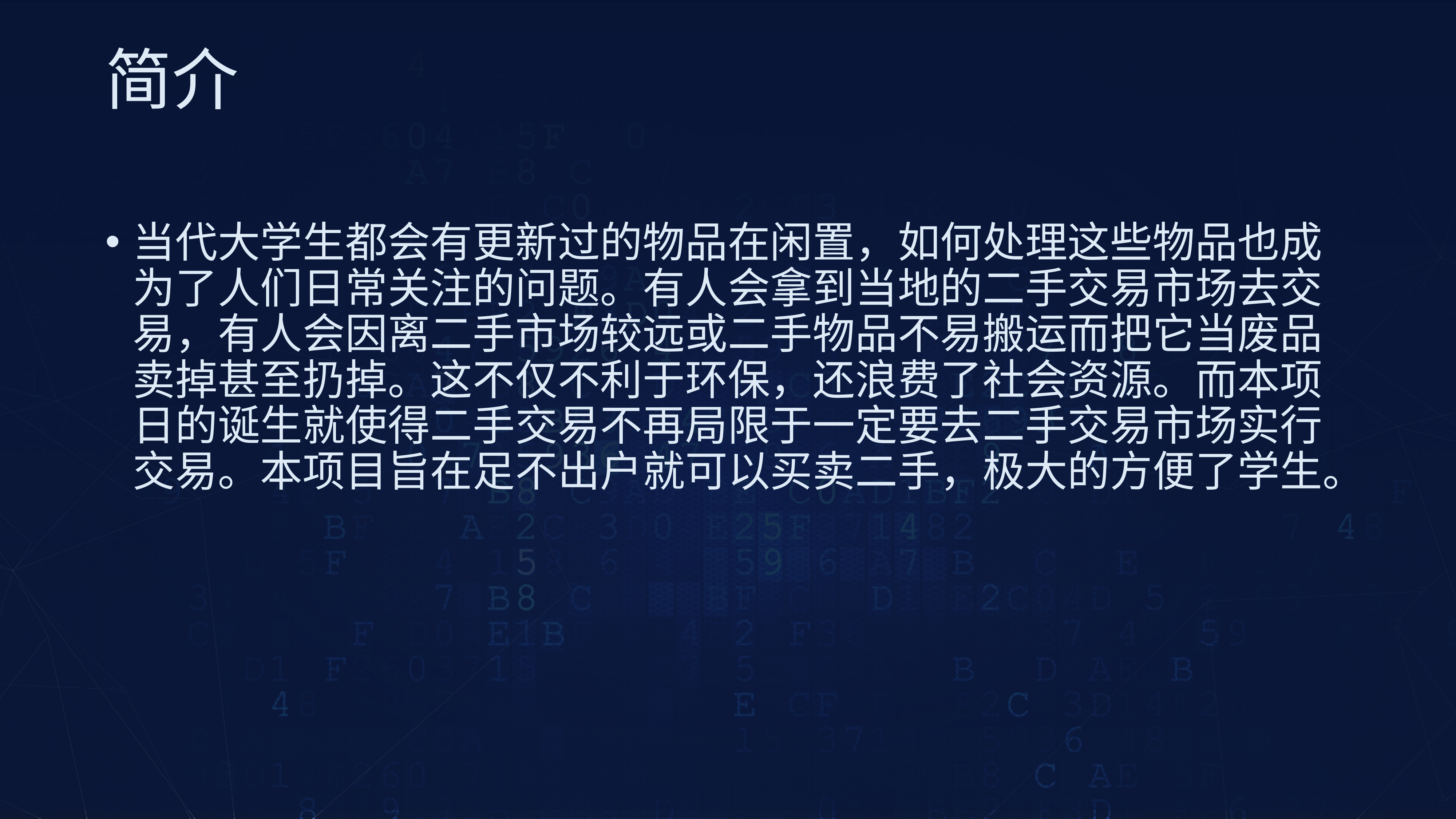

# 简介
当代大学生都会有更新过的物品在闲置，如何处理这些物品也成为了人们日常关注的问题。有人会拿到当地的二手交易市场去交易，有人会因离二手市场较远或二手物品不易搬运而把它当废品卖掉甚至扔掉。这不仅不利于环保，还浪费了社会资源。而本项日的诞生就使得二手交易不再局限于一定要去二手交易市场实行交易。本项目旨在足不出户就可以买卖二手，极大的方便了学生。